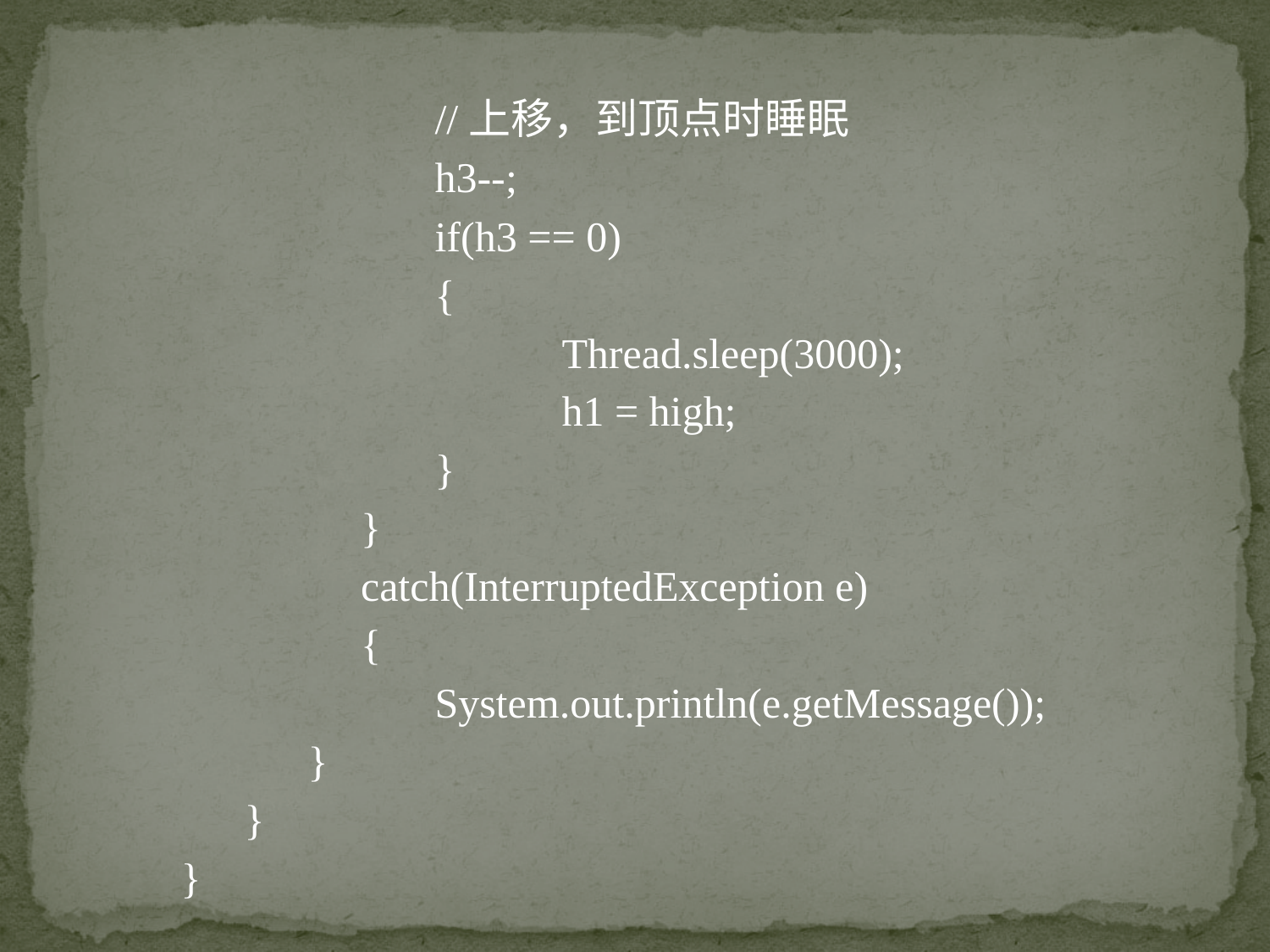

//上移，到顶点时睡眠
		h3--;
		if(h3 == 0)
		{
			Thread.sleep(3000);
			h1 = high;
		}
	     }
	     catch(InterruptedException e)
	     {
		System.out.println(e.getMessage());
	}
      }
}